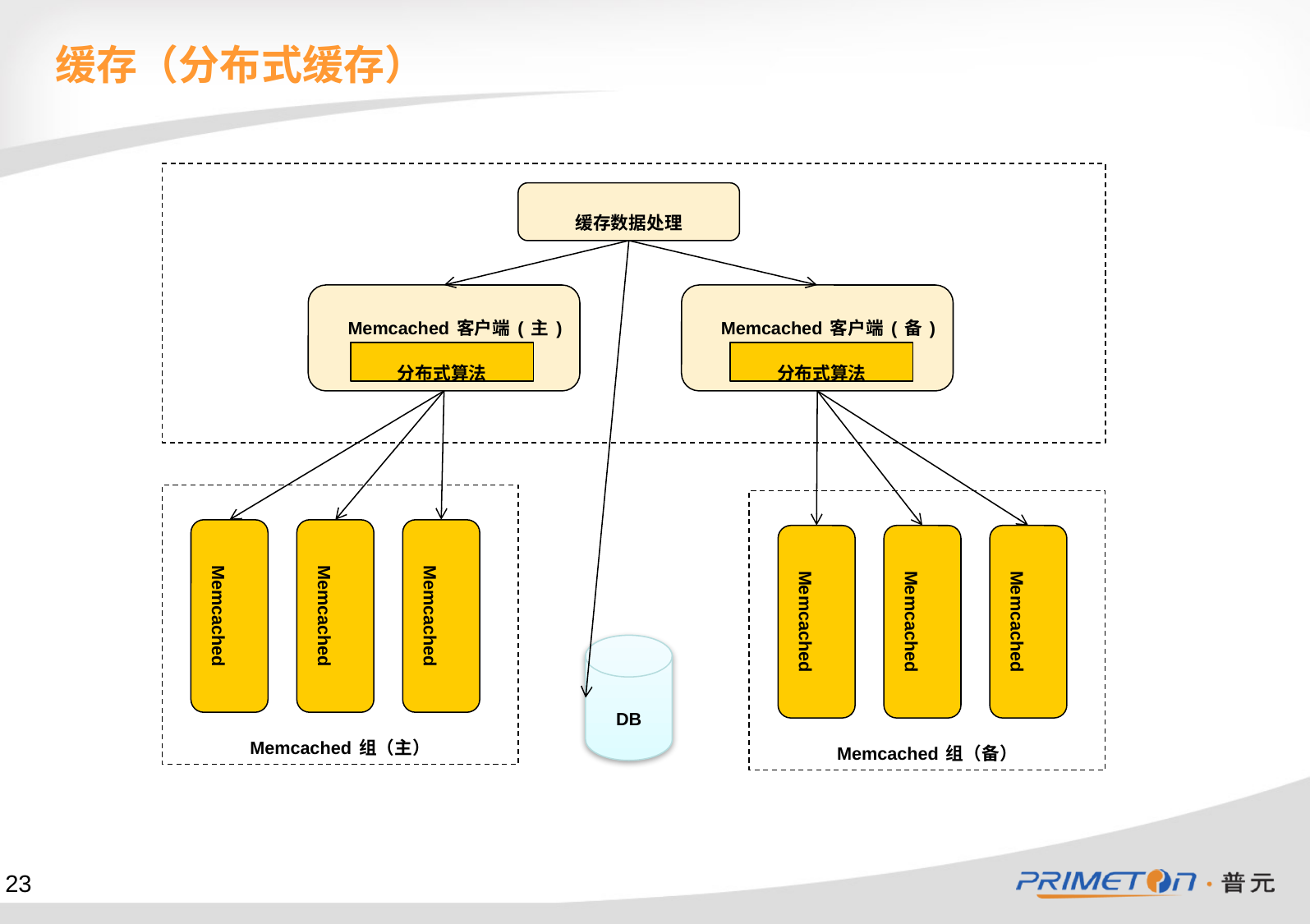

缓存（分布式缓存）

缓存数据处理
Memcached客户端(主)
Memcached客户端(备)
分布式算法
分布式算法
Memcached组（主）
Memcached组（备）
Memcached
Memcached
Memcached
Memcached
Memcached
Memcached
DB
23